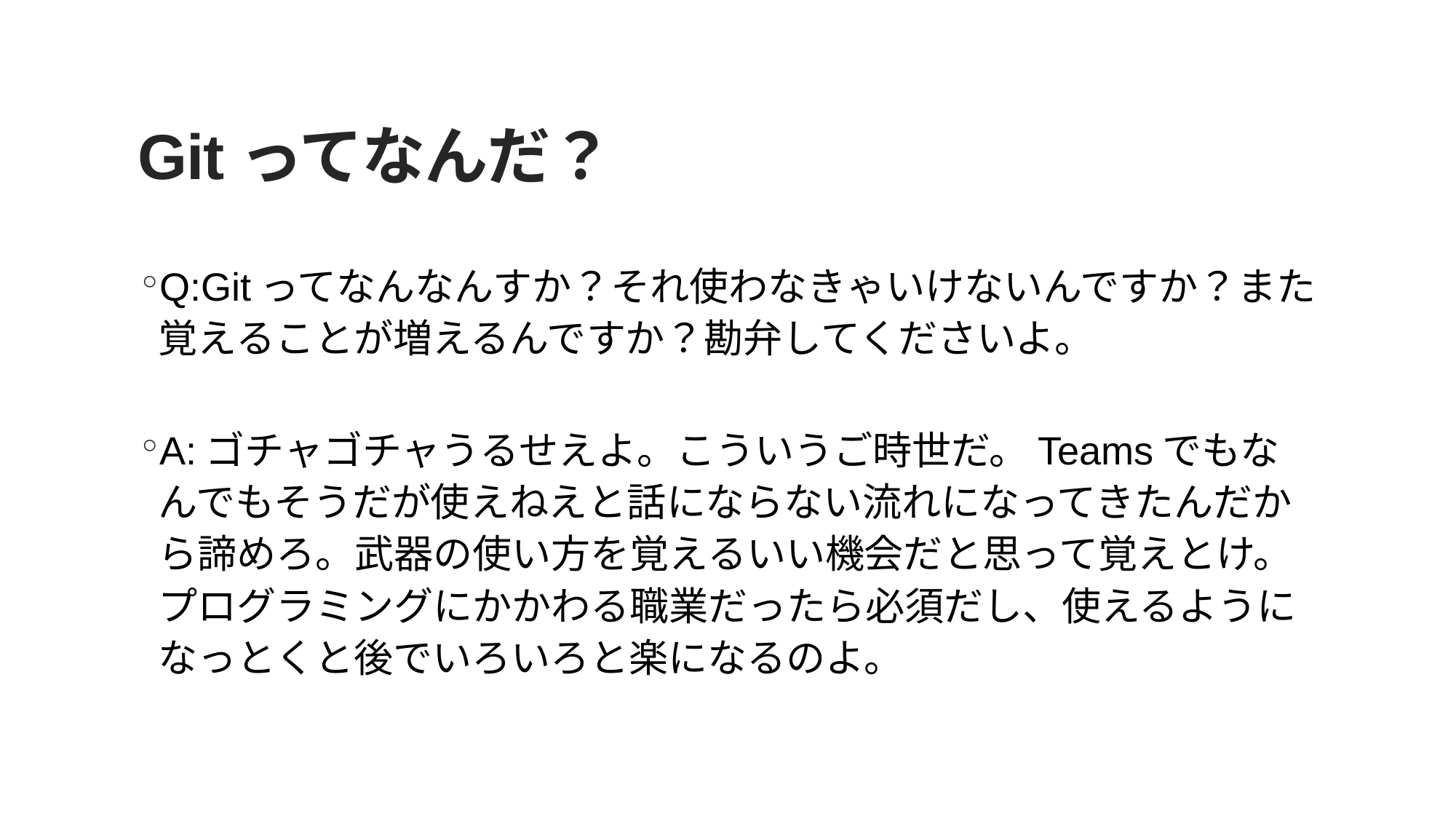

# Gitってなんだ？
Q:Gitってなんなんすか？それ使わなきゃいけないんですか？また覚えることが増えるんですか？勘弁してくださいよ。
A:ゴチャゴチャうるせえよ。こういうご時世だ。Teamsでもなんでもそうだが使えねえと話にならない流れになってきたんだから諦めろ。武器の使い方を覚えるいい機会だと思って覚えとけ。
プログラミングにかかわる職業だったら必須だし、使えるようになっとくと後でいろいろと楽になるのよ。